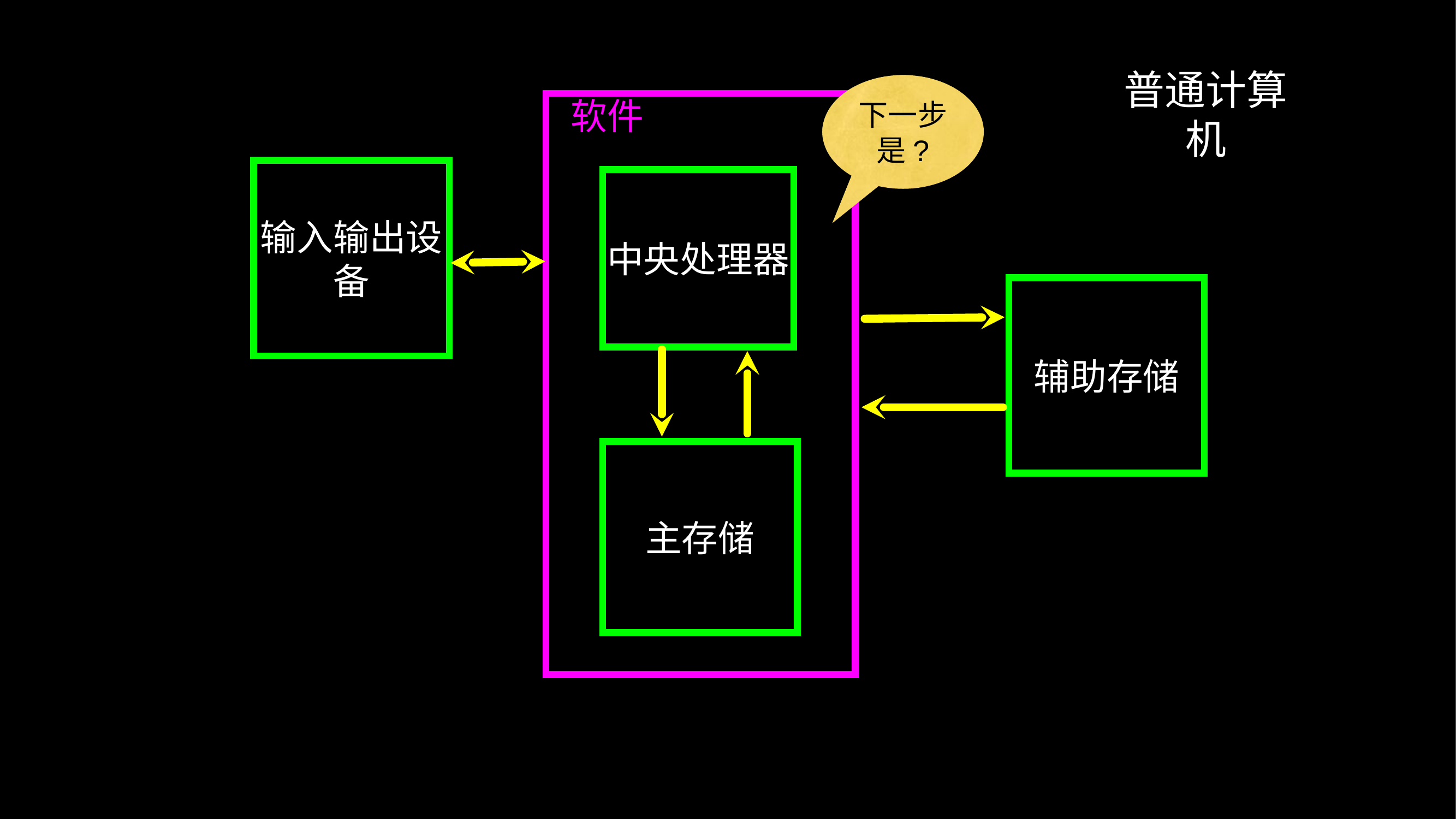

普通计算机
下一步是?
  软件
输入输出设备
中央处理器
辅助存储
主存储